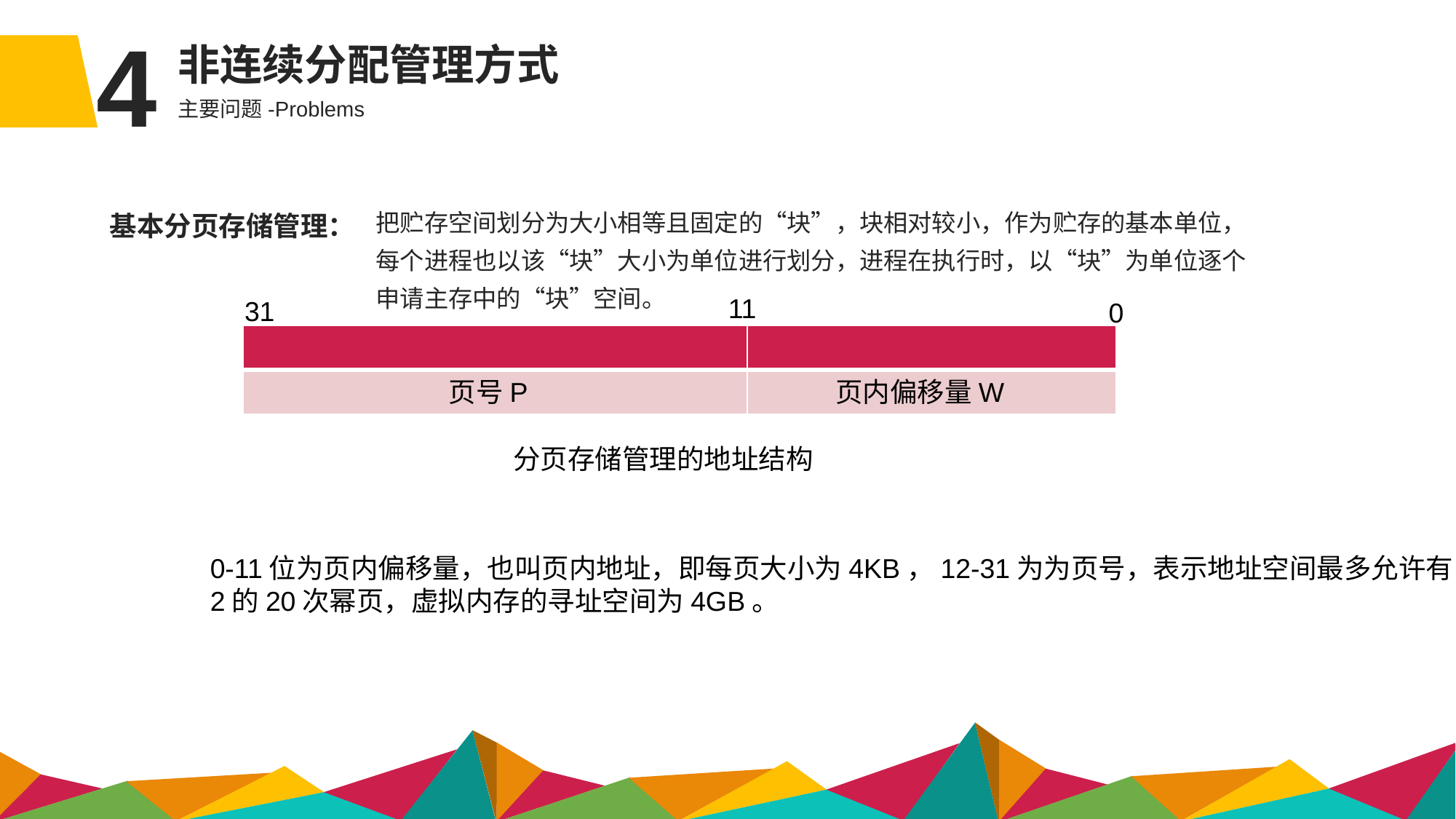

4
非连续分配管理方式
主要问题-Problems
基本分页存储管理：
把贮存空间划分为大小相等且固定的“块”，块相对较小，作为贮存的基本单位，每个进程也以该“块”大小为单位进行划分，进程在执行时，以“块”为单位逐个申请主存中的“块”空间。
11
31
0
|  |  |
| --- | --- |
|  |  |
页号P
页内偏移量W
分页存储管理的地址结构
0-11位为页内偏移量，也叫页内地址，即每页大小为4KB，12-31为为页号，表示地址空间最多允许有
2的20次幂页，虚拟内存的寻址空间为4GB。